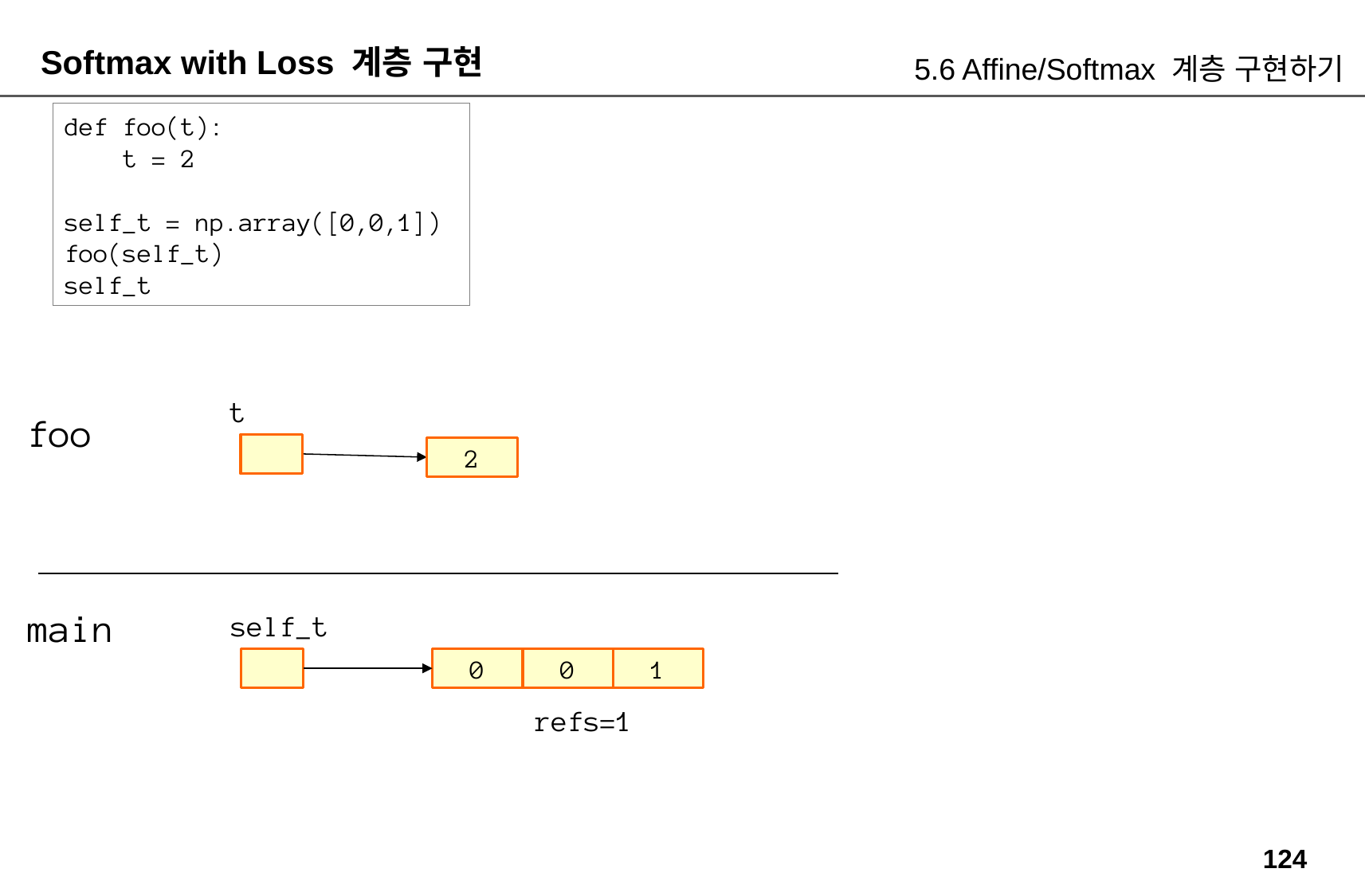

Softmax with Loss 계층 구현
5.6 Affine/Softmax 계층 구현하기
def foo(t):
    t = 2

self_t = np.array([0,0,1])
foo(self_t)
self_t
t
foo

2
main
self_t

1
0
0
refs=1